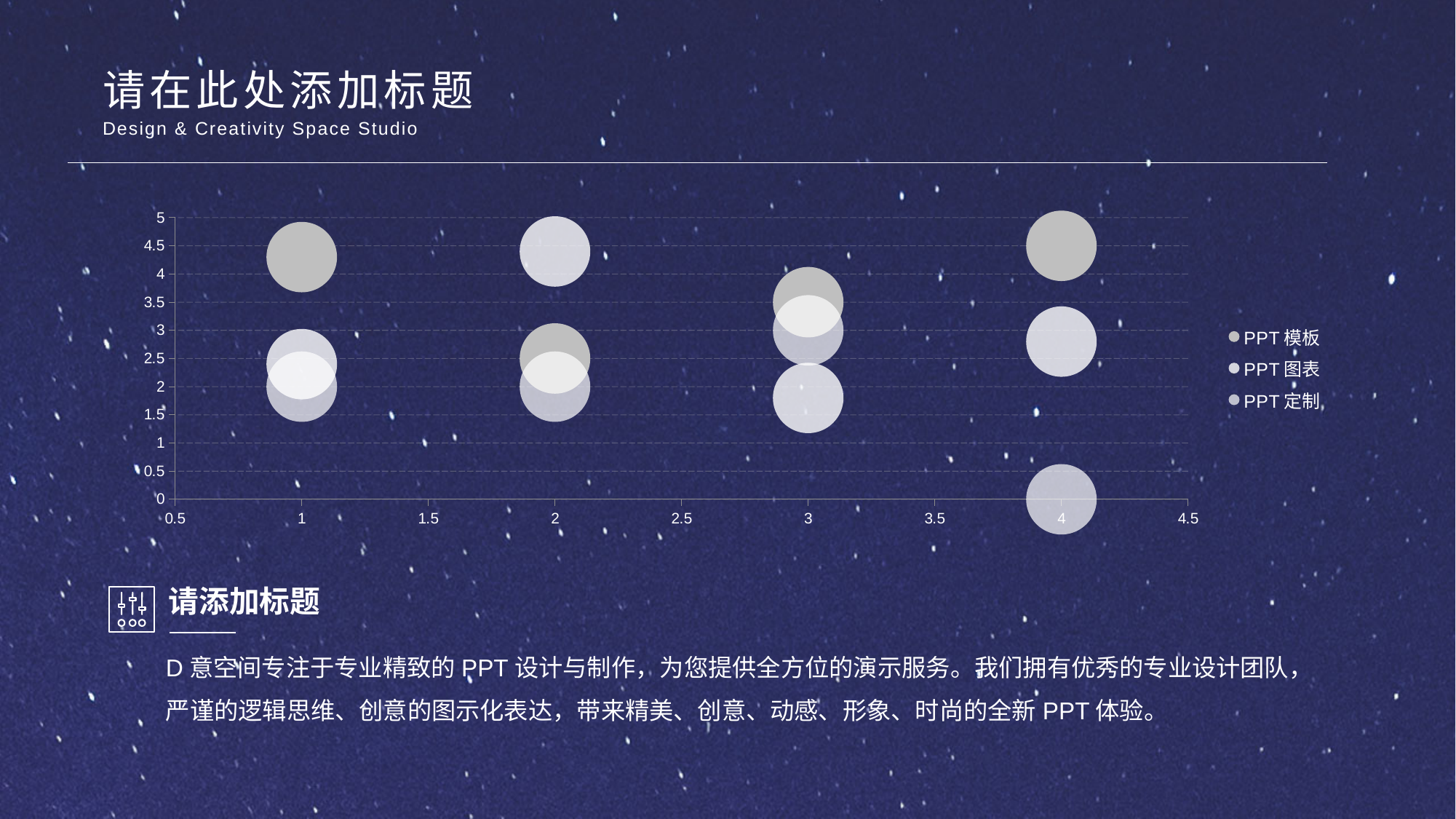

请在此处添加标题
Design & Creativity Space Studio

### Chart

| Category | PPT模板 | PPT图表 | PPT定制 |
|---|---|---|---|
请添加标题

D意空间专注于专业精致的PPT设计与制作，为您提供全方位的演示服务。我们拥有优秀的专业设计团队，严谨的逻辑思维、创意的图示化表达，带来精美、创意、动感、形象、时尚的全新PPT体验。